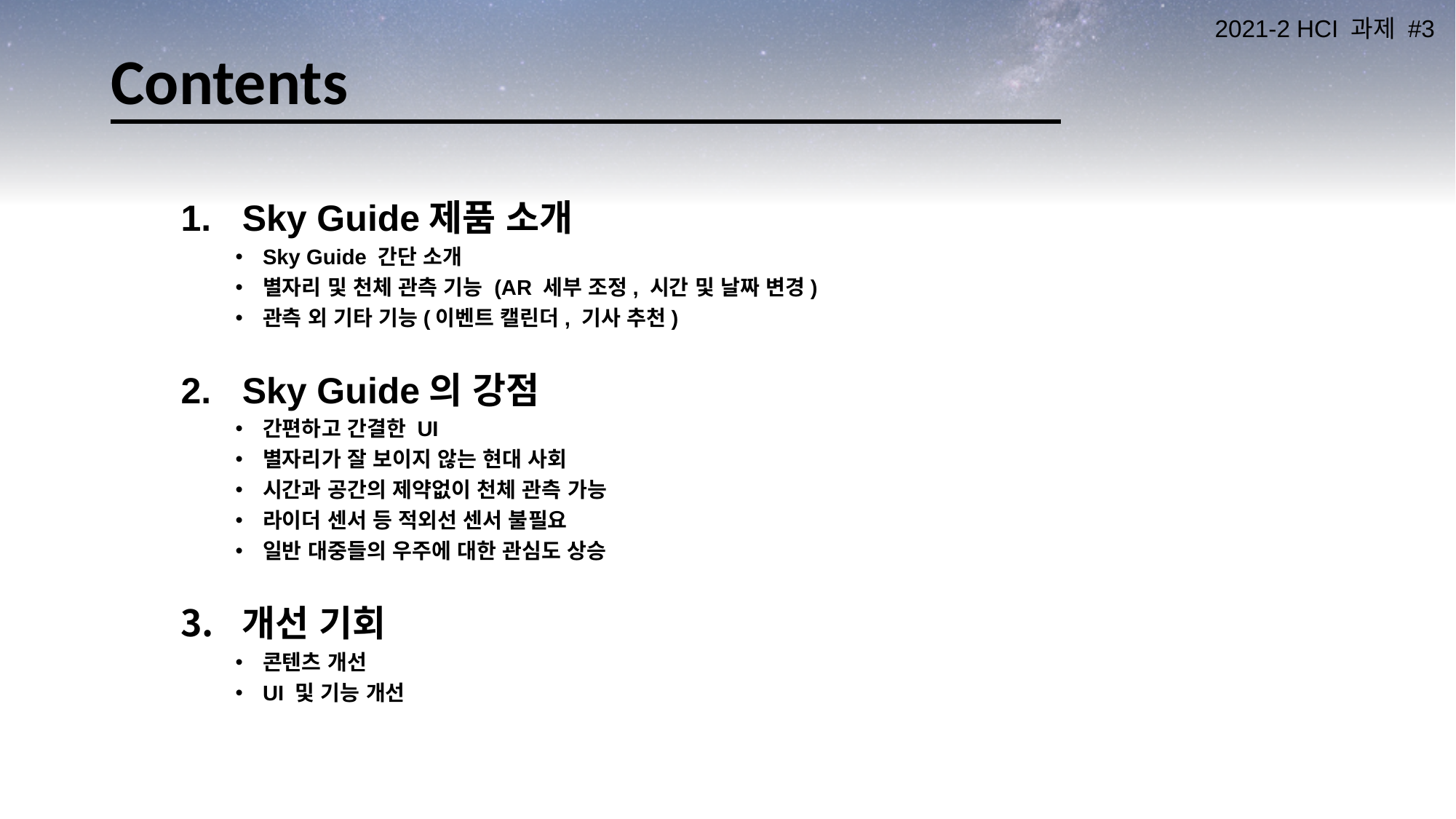

# Contents
Sky Guide제품 소개
Sky Guide 간단 소개
별자리 및 천체 관측 기능 (AR 세부 조정, 시간 및 날짜 변경)
관측 외 기타 기능(이벤트 캘린더, 기사 추천)
Sky Guide의 강점
간편하고 간결한 UI
별자리가 잘 보이지 않는 현대 사회
시간과 공간의 제약없이 천체 관측 가능
라이더 센서 등 적외선 센서 불필요
일반 대중들의 우주에 대한 관심도 상승
개선 기회
콘텐츠 개선
UI 및 기능 개선